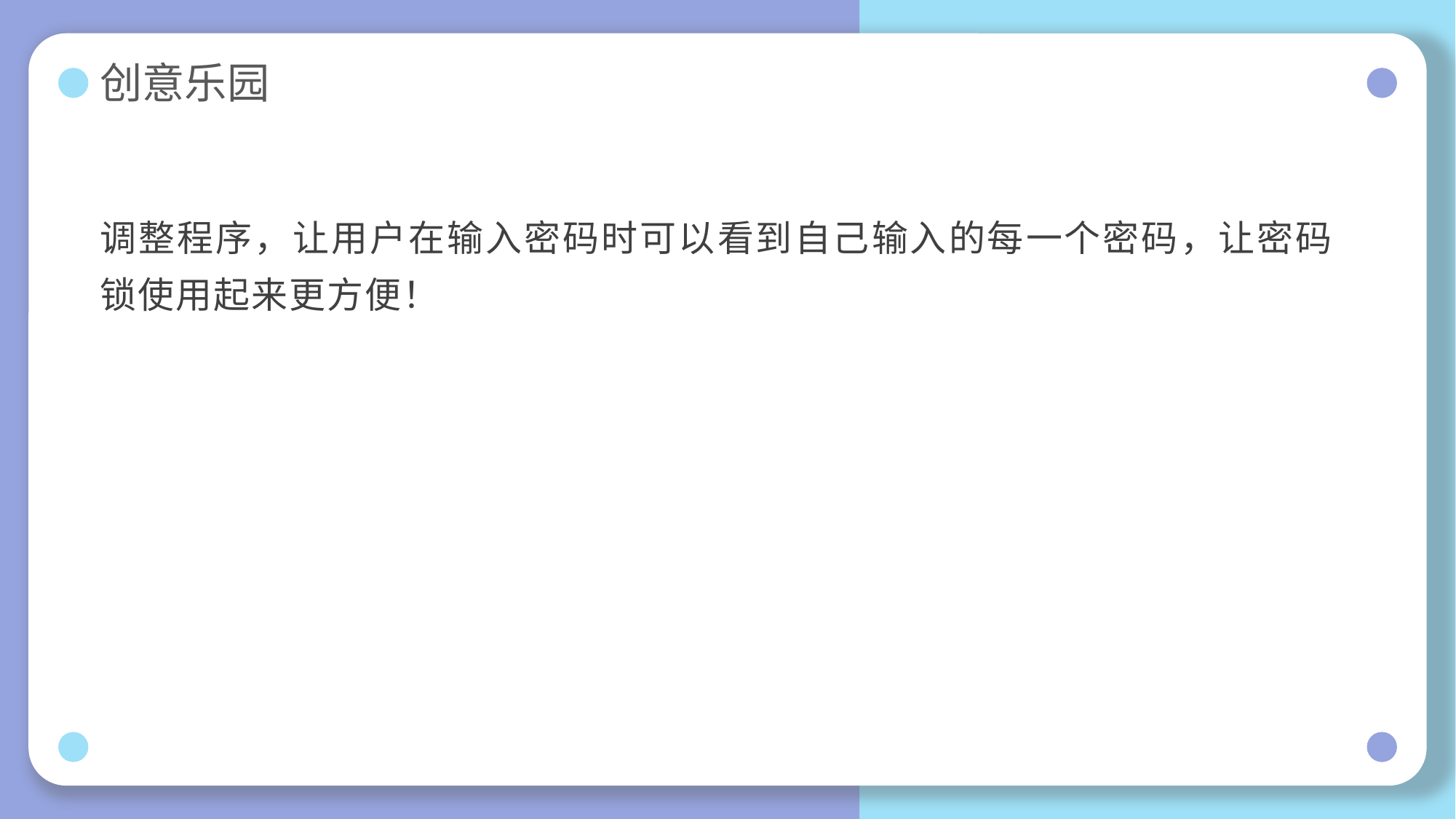

# 创意乐园
调整程序，让用户在输入密码时可以看到自己输入的每一个密码，让密码锁使用起来更方便！